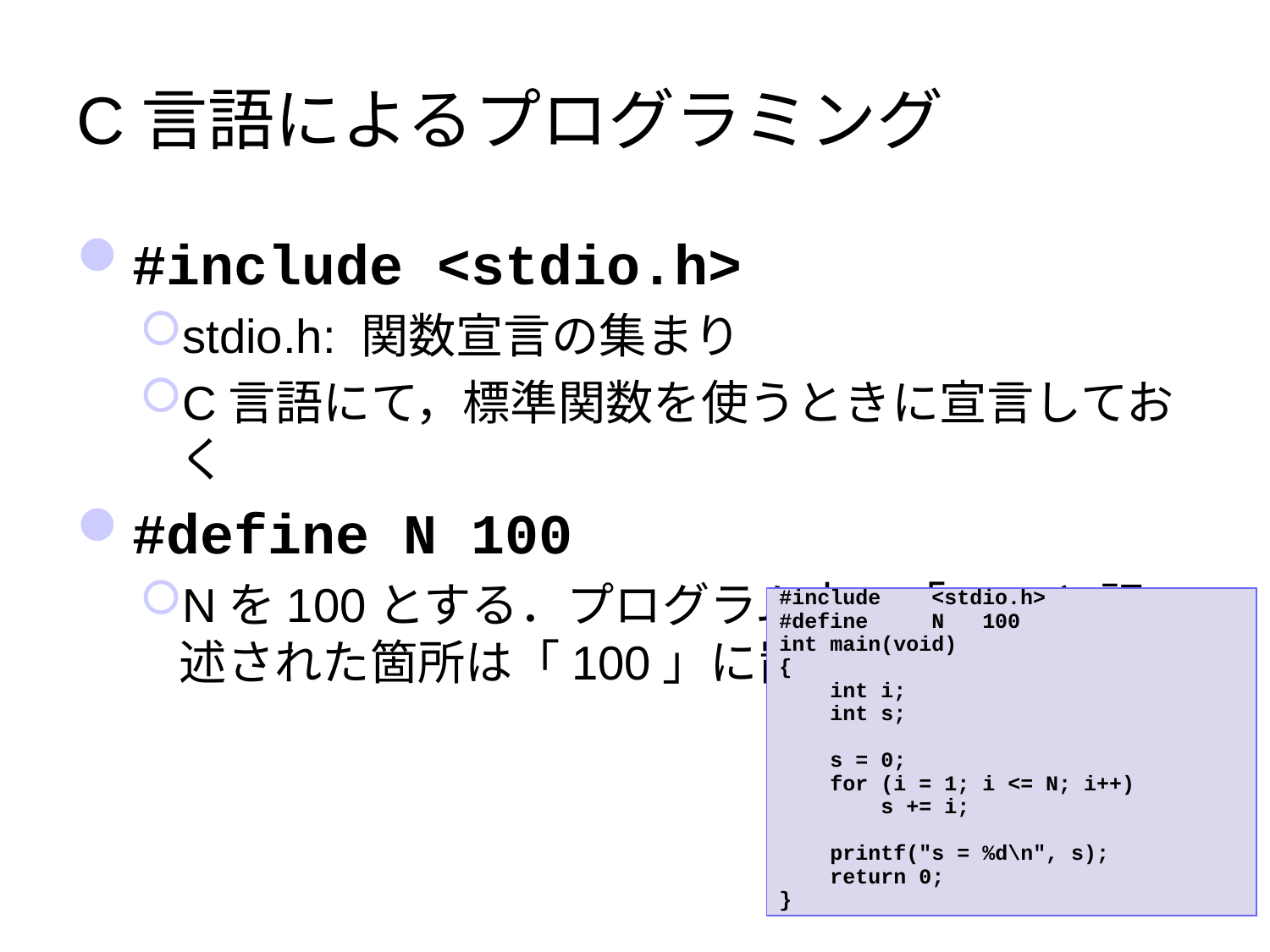

# C言語によるプログラミング
#include <stdio.h>
stdio.h: 関数宣言の集まり
C言語にて，標準関数を使うときに宣言しておく
#define N 100
Nを100とする．プログラム中で「N」と記述された箇所は「100」に置き換えられる
#include    <stdio.h>
#define     N   100
int main(void)
{
    int i;
    int s;

    s = 0;
    for (i = 1; i <= N; i++)
        s += i;

    printf("s = %d\n", s);
    return 0;
}
7